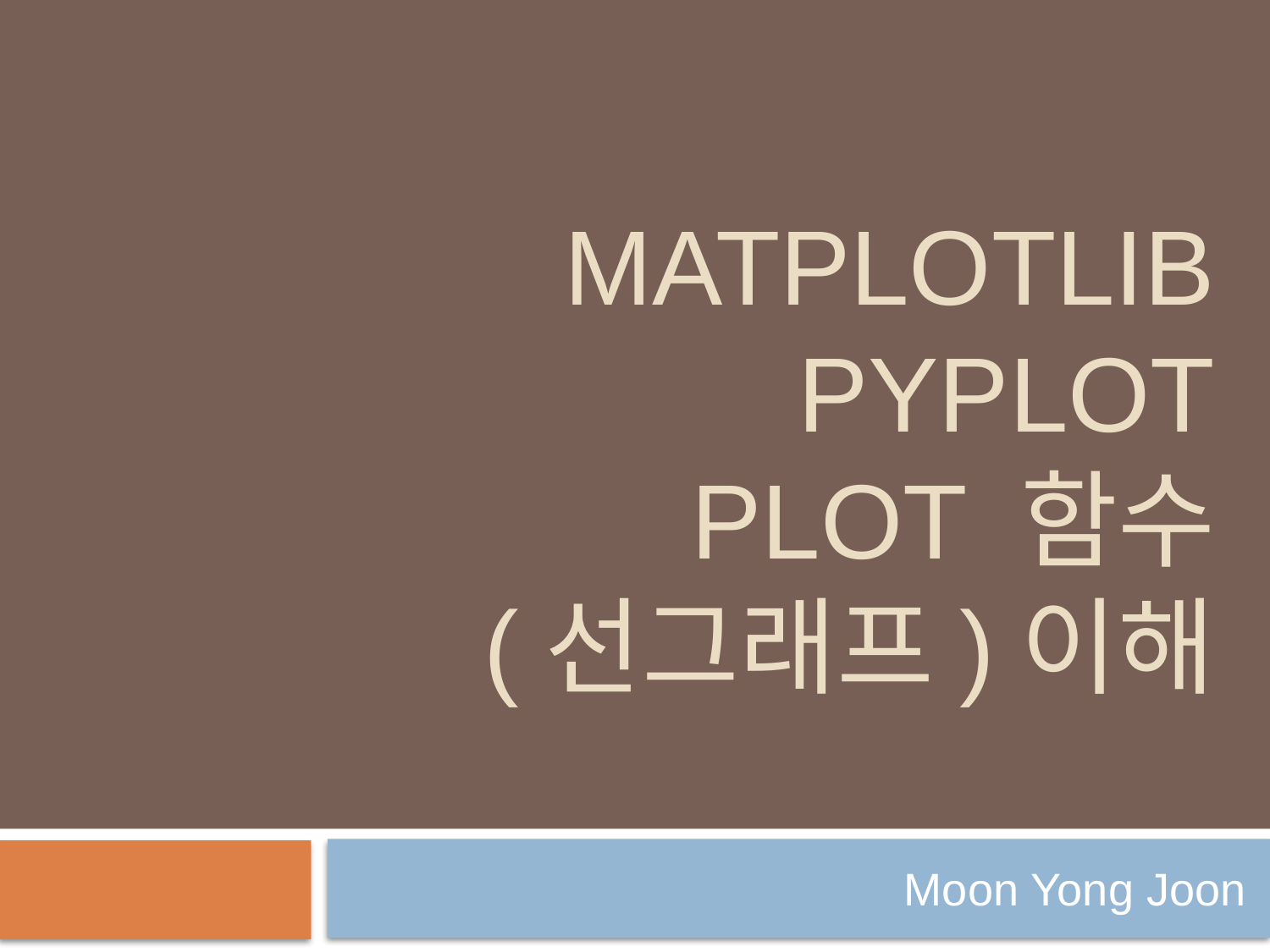

# MatPLOTLIB pyplot plot 함수 (선그래프)이해
Moon Yong Joon